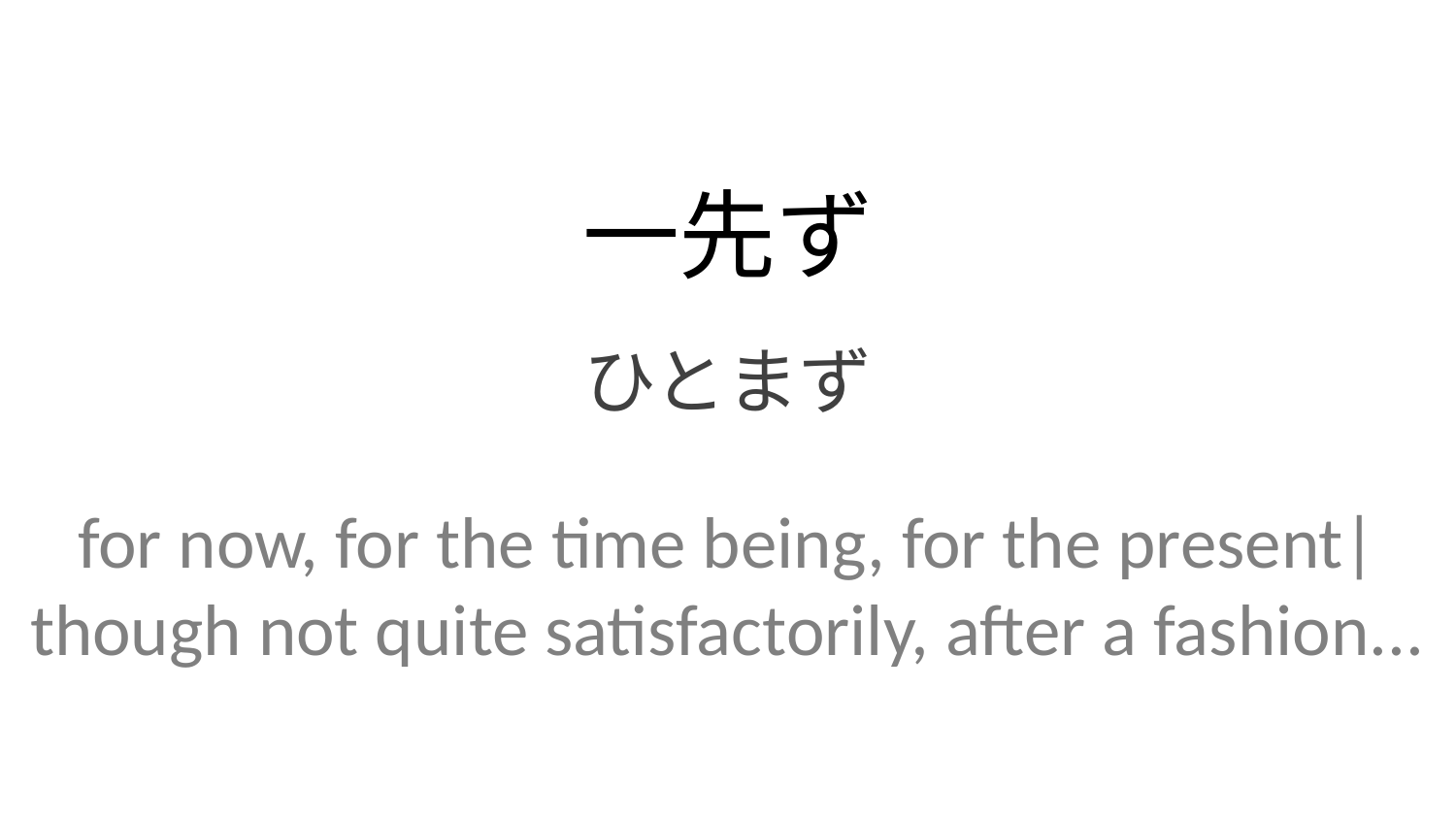

一先ず

ひとまず
for now, for the time being, for the present| though not quite satisfactorily, after a fashion...